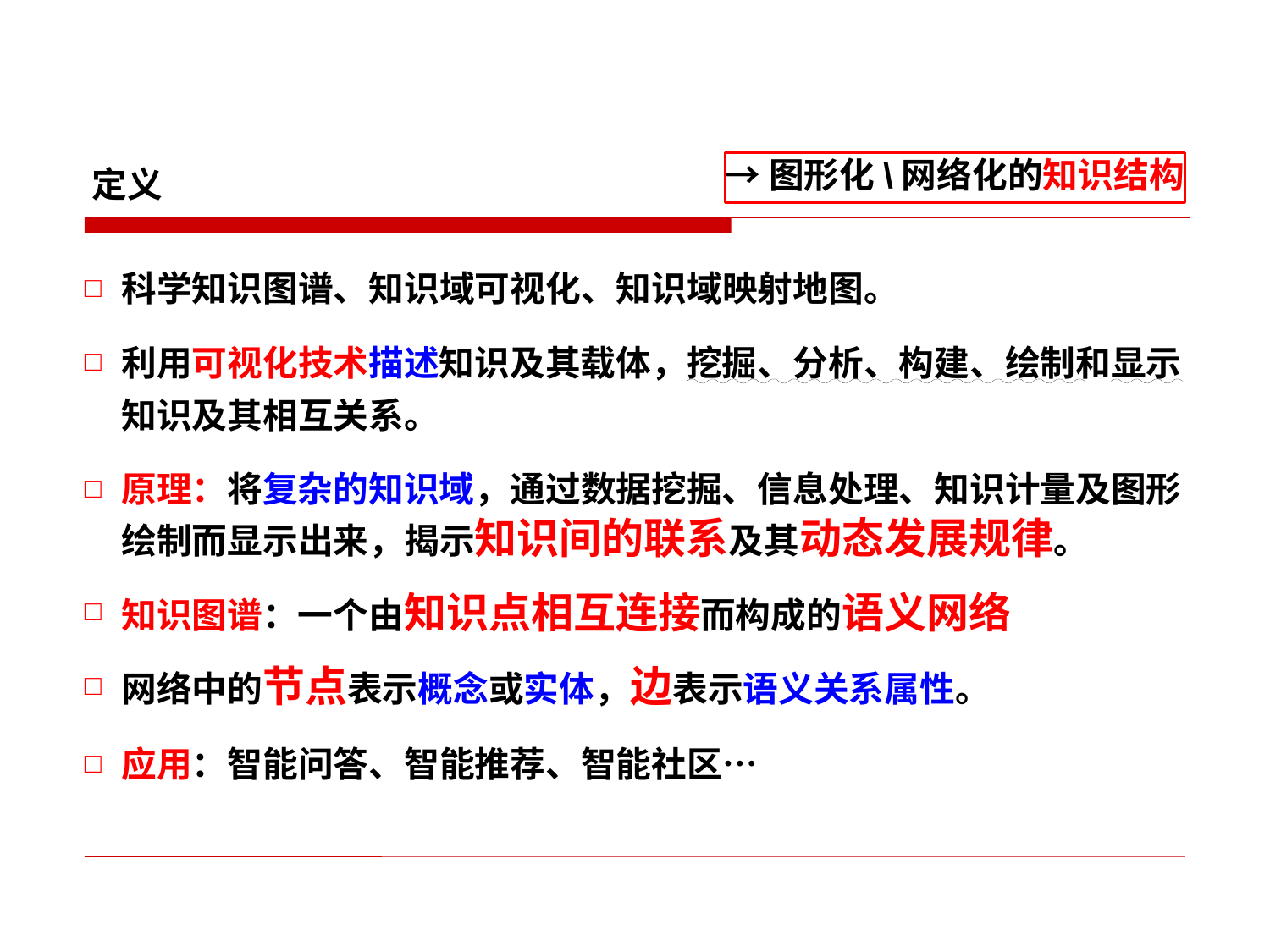

→图形化\网络化的知识结构
定义
科学知识图谱、知识域可视化、知识域映射地图。
利用可视化技术描述知识及其载体，挖掘、分析、构建、绘制和显示知识及其相互关系。
原理：将复杂的知识域，通过数据挖掘、信息处理、知识计量及图形绘制而显示出来，揭示知识间的联系及其动态发展规律。
知识图谱：一个由知识点相互连接而构成的语义网络
网络中的节点表示概念或实体，边表示语义关系属性。
应用：智能问答、智能推荐、智能社区…